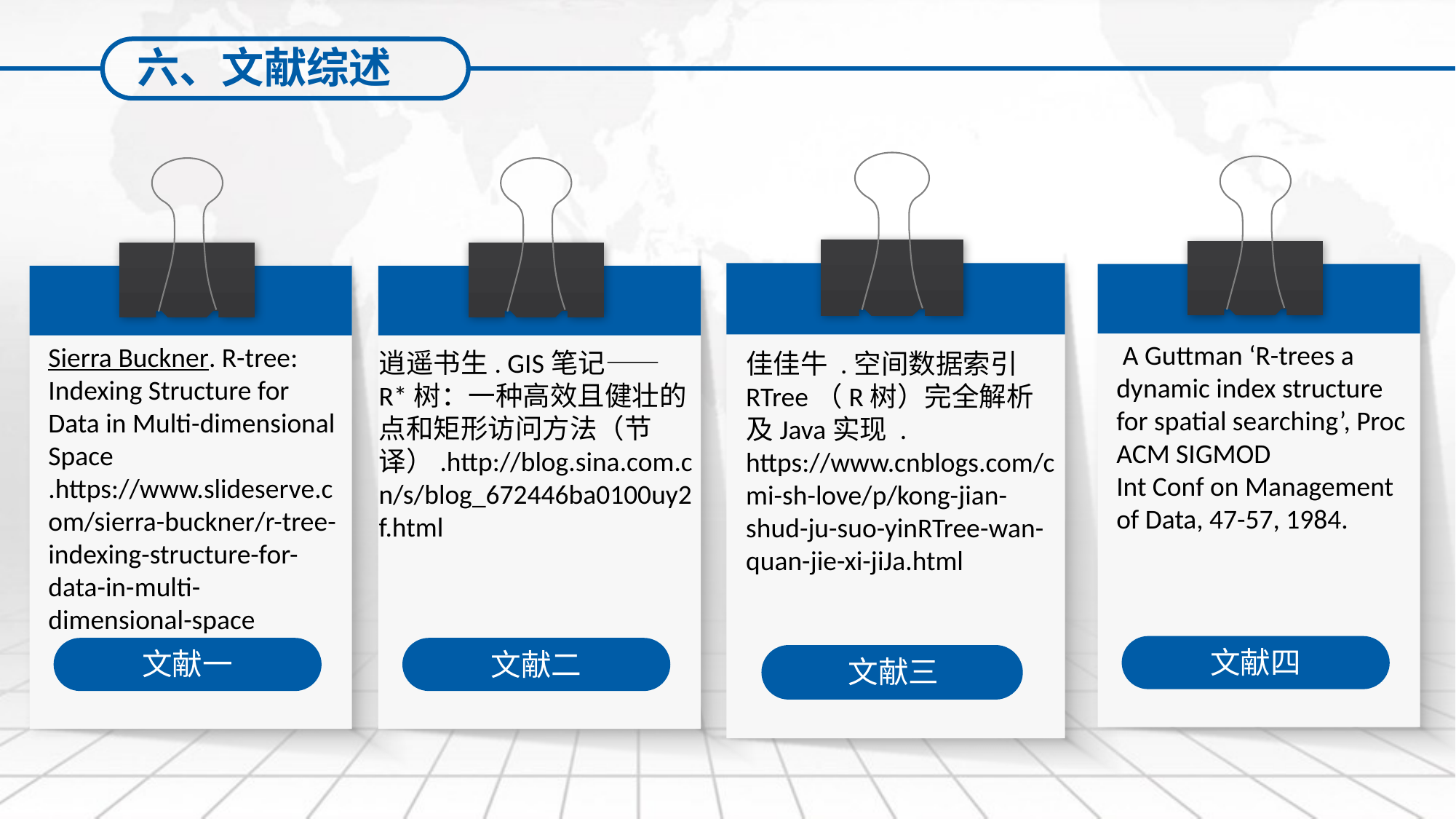

六、文献综述

文献三

 A Guttman ‘R-trees a dynamic index structure for spatial searching’, Proc ACM SIGMOD
Int Conf on Management of Data, 47-57, 1984.

文献四

Sierra Buckner. R-tree: Indexing Structure for Data in Multi-dimensional Space .https://www.slideserve.com/sierra-buckner/r-tree-indexing-structure-for-data-in-multi-dimensional-space

文献一

逍遥书生. GIS笔记——R*树：一种高效且健壮的点和矩形访问方法（节译）.http://blog.sina.com.cn/s/blog_672446ba0100uy2f.html

文献二

佳佳牛 .空间数据索引RTree（R树）完全解析及Java实现 . https://www.cnblogs.com/cmi-sh-love/p/kong-jian-shud-ju-suo-yinRTree-wan-quan-jie-xi-jiJa.html